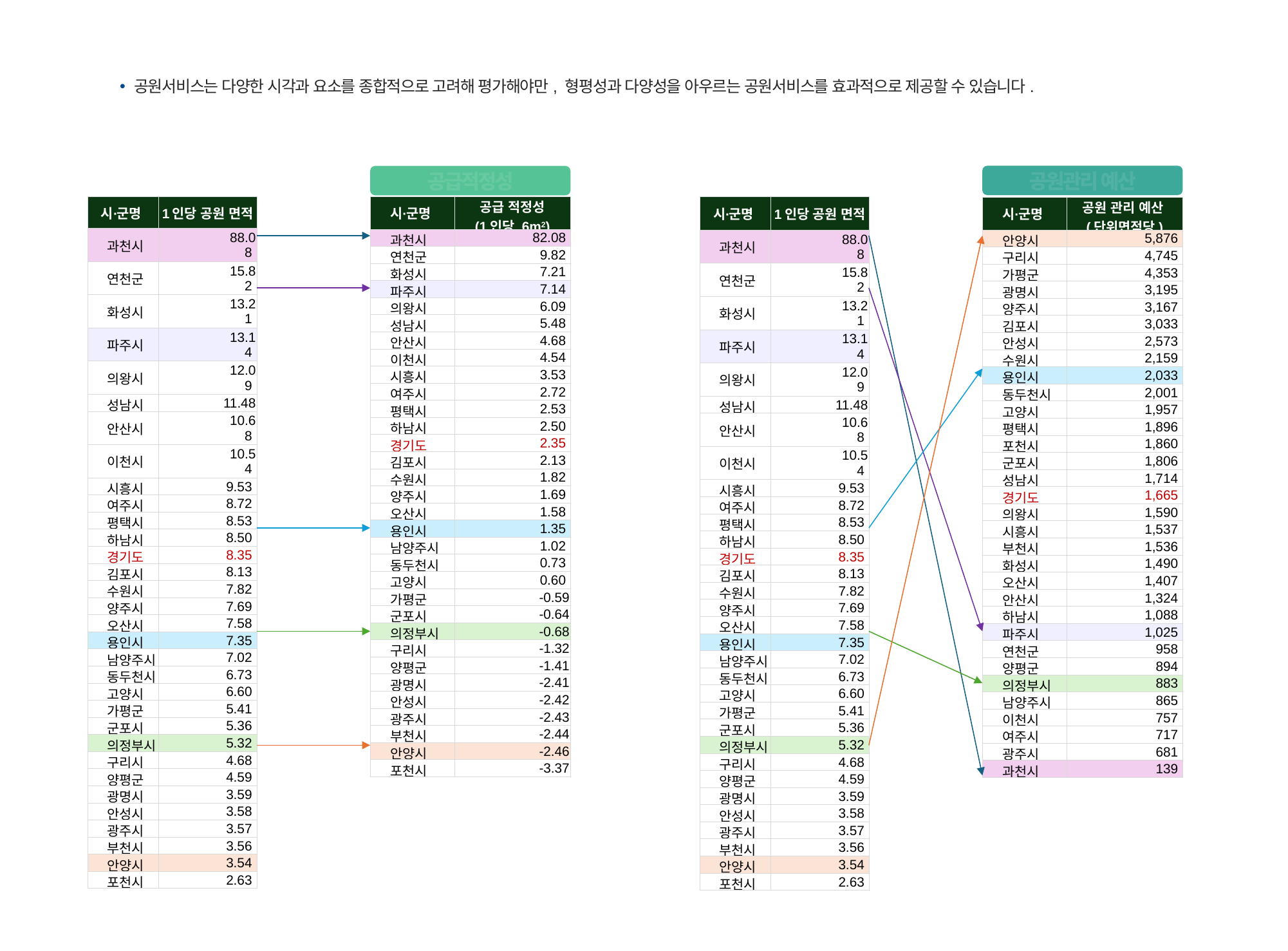

공원서비스는 다양한 시각과 요소를 종합적으로 고려해 평가해야만, 형평성과 다양성을 아우르는 공원서비스를 효과적으로 제공할 수 있습니다.
공원관리 예산
공급적정성
| 시∙군명 | 공급 적정성 (1인당 6m2) |
| --- | --- |
| 과천시 | 82.08 |
| 연천군 | 9.82 |
| 화성시 | 7.21 |
| 파주시 | 7.14 |
| 의왕시 | 6.09 |
| 성남시 | 5.48 |
| 안산시 | 4.68 |
| 이천시 | 4.54 |
| 시흥시 | 3.53 |
| 여주시 | 2.72 |
| 평택시 | 2.53 |
| 하남시 | 2.50 |
| 경기도 | 2.35 |
| 김포시 | 2.13 |
| 수원시 | 1.82 |
| 양주시 | 1.69 |
| 오산시 | 1.58 |
| 용인시 | 1.35 |
| 남양주시 | 1.02 |
| 동두천시 | 0.73 |
| 고양시 | 0.60 |
| 가평군 | -0.59 |
| 군포시 | -0.64 |
| 의정부시 | -0.68 |
| 구리시 | -1.32 |
| 양평군 | -1.41 |
| 광명시 | -2.41 |
| 안성시 | -2.42 |
| 광주시 | -2.43 |
| 부천시 | -2.44 |
| 안양시 | -2.46 |
| 포천시 | -3.37 |
| 시∙군명 | 1인당 공원 면적 |
| --- | --- |
| 과천시 | 88.08 |
| 연천군 | 15.82 |
| 화성시 | 13.21 |
| 파주시 | 13.14 |
| 의왕시 | 12.09 |
| 성남시 | 11.48 |
| 안산시 | 10.68 |
| 이천시 | 10.54 |
| 시흥시 | 9.53 |
| 여주시 | 8.72 |
| 평택시 | 8.53 |
| 하남시 | 8.50 |
| 경기도 | 8.35 |
| 김포시 | 8.13 |
| 수원시 | 7.82 |
| 양주시 | 7.69 |
| 오산시 | 7.58 |
| 용인시 | 7.35 |
| 남양주시 | 7.02 |
| 동두천시 | 6.73 |
| 고양시 | 6.60 |
| 가평군 | 5.41 |
| 군포시 | 5.36 |
| 의정부시 | 5.32 |
| 구리시 | 4.68 |
| 양평군 | 4.59 |
| 광명시 | 3.59 |
| 안성시 | 3.58 |
| 광주시 | 3.57 |
| 부천시 | 3.56 |
| 안양시 | 3.54 |
| 포천시 | 2.63 |
| 시∙군명 | 1인당 공원 면적 |
| --- | --- |
| 과천시 | 88.08 |
| 연천군 | 15.82 |
| 화성시 | 13.21 |
| 파주시 | 13.14 |
| 의왕시 | 12.09 |
| 성남시 | 11.48 |
| 안산시 | 10.68 |
| 이천시 | 10.54 |
| 시흥시 | 9.53 |
| 여주시 | 8.72 |
| 평택시 | 8.53 |
| 하남시 | 8.50 |
| 경기도 | 8.35 |
| 김포시 | 8.13 |
| 수원시 | 7.82 |
| 양주시 | 7.69 |
| 오산시 | 7.58 |
| 용인시 | 7.35 |
| 남양주시 | 7.02 |
| 동두천시 | 6.73 |
| 고양시 | 6.60 |
| 가평군 | 5.41 |
| 군포시 | 5.36 |
| 의정부시 | 5.32 |
| 구리시 | 4.68 |
| 양평군 | 4.59 |
| 광명시 | 3.59 |
| 안성시 | 3.58 |
| 광주시 | 3.57 |
| 부천시 | 3.56 |
| 안양시 | 3.54 |
| 포천시 | 2.63 |
| 시∙군명 | 공원 관리 예산 (단위면적당) |
| --- | --- |
| 안양시 | 5,876 |
| 구리시 | 4,745 |
| 가평군 | 4,353 |
| 광명시 | 3,195 |
| 양주시 | 3,167 |
| 김포시 | 3,033 |
| 안성시 | 2,573 |
| 수원시 | 2,159 |
| 용인시 | 2,033 |
| 동두천시 | 2,001 |
| 고양시 | 1,957 |
| 평택시 | 1,896 |
| 포천시 | 1,860 |
| 군포시 | 1,806 |
| 성남시 | 1,714 |
| 경기도 | 1,665 |
| 의왕시 | 1,590 |
| 시흥시 | 1,537 |
| 부천시 | 1,536 |
| 화성시 | 1,490 |
| 오산시 | 1,407 |
| 안산시 | 1,324 |
| 하남시 | 1,088 |
| 파주시 | 1,025 |
| 연천군 | 958 |
| 양평군 | 894 |
| 의정부시 | 883 |
| 남양주시 | 865 |
| 이천시 | 757 |
| 여주시 | 717 |
| 광주시 | 681 |
| 과천시 | 139 |